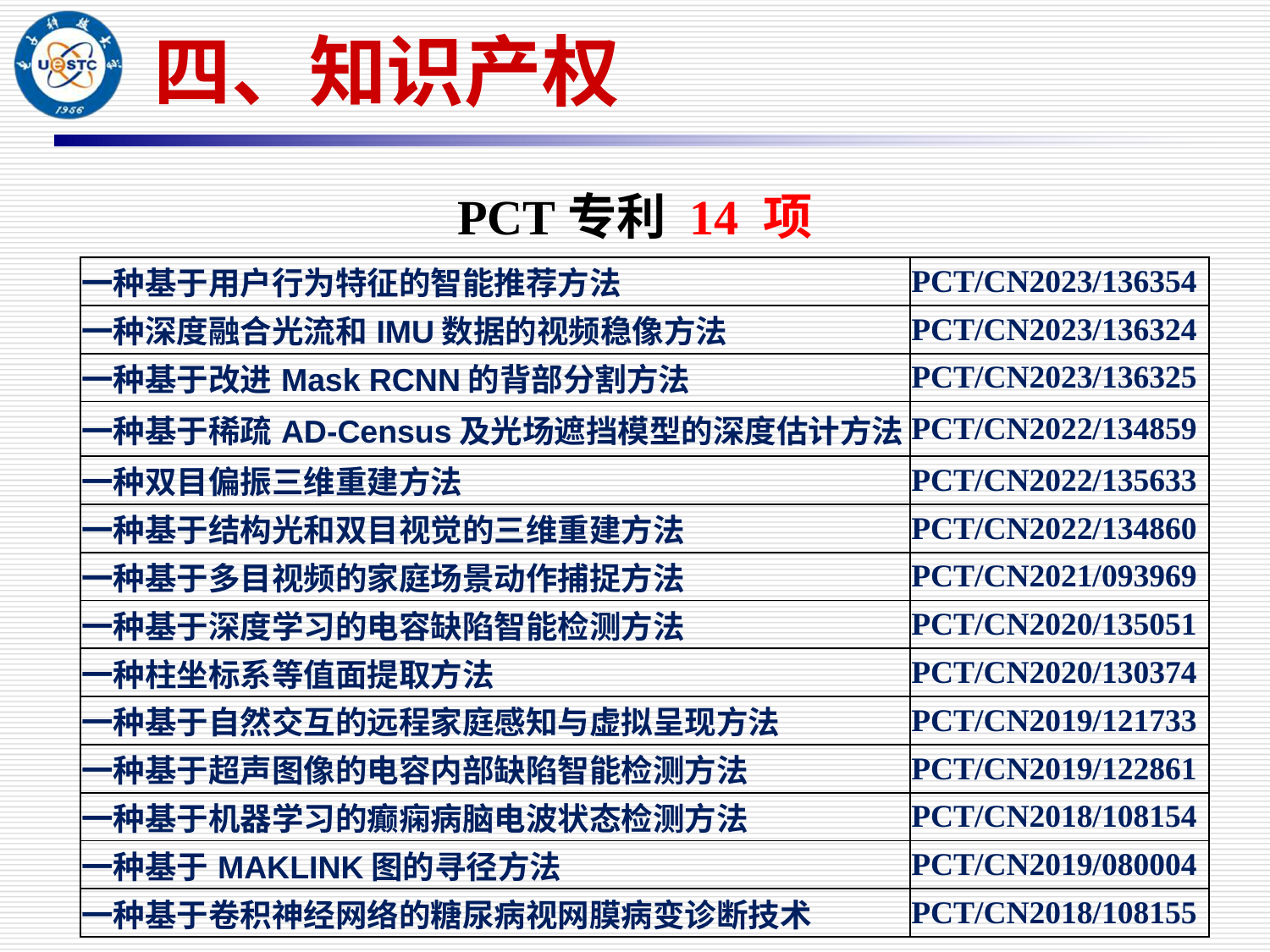

四、知识产权
PCT专利 14 项
| 一种基于用户行为特征的智能推荐方法 | PCT/CN2023/136354 |
| --- | --- |
| 一种深度融合光流和IMU数据的视频稳像方法 | PCT/CN2023/136324 |
| 一种基于改进Mask RCNN的背部分割方法 | PCT/CN2023/136325 |
| 一种基于稀疏AD-Census及光场遮挡模型的深度估计方法 | PCT/CN2022/134859 |
| 一种双目偏振三维重建方法 | PCT/CN2022/135633 |
| 一种基于结构光和双目视觉的三维重建方法 | PCT/CN2022/134860 |
| 一种基于多目视频的家庭场景动作捕捉方法 | PCT/CN2021/093969 |
| 一种基于深度学习的电容缺陷智能检测方法 | PCT/CN2020/135051 |
| 一种柱坐标系等值面提取方法 | PCT/CN2020/130374 |
| 一种基于自然交互的远程家庭感知与虚拟呈现方法 | PCT/CN2019/121733 |
| 一种基于超声图像的电容内部缺陷智能检测方法 | PCT/CN2019/122861 |
| 一种基于机器学习的癫痫病脑电波状态检测方法 | PCT/CN2018/108154 |
| 一种基于MAKLINK图的寻径方法 | PCT/CN2019/080004 |
| 一种基于卷积神经网络的糖尿病视网膜病变诊断技术 | PCT/CN2018/108155 |